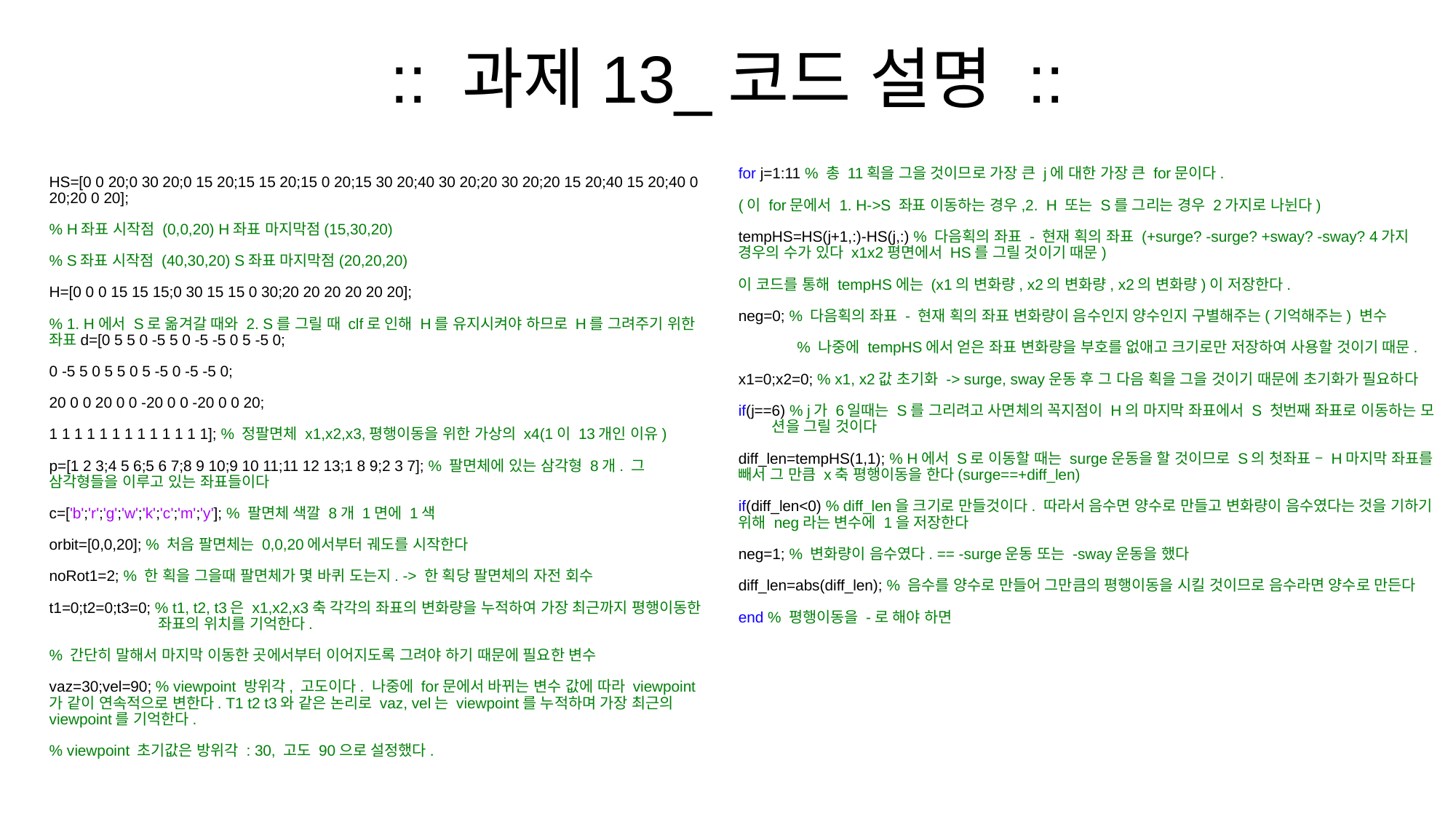

# :: 과제13_코드 설명 ::
for j=1:11 % 총 11획을 그을 것이므로 가장 큰 j에 대한 가장 큰 for문이다.
(이 for문에서 1. H->S 좌표 이동하는 경우,2.  H 또는 S를 그리는 경우 2가지로 나뉜다)
tempHS=HS(j+1,:)-HS(j,:) % 다음획의 좌표 - 현재 획의 좌표 (+surge? -surge? +sway? -sway? 4가지 경우의 수가 있다 x1x2평면에서 HS를 그릴 것이기 때문)
이 코드를 통해 tempHS에는 (x1의 변화량, x2의 변화량, x2의 변화량)이 저장한다.
neg=0; % 다음획의 좌표 - 현재 획의 좌표 변화량이 음수인지 양수인지 구별해주는(기억해주는) 변수
              % 나중에 tempHS에서 얻은 좌표 변화량을 부호를 없애고 크기로만 저장하여 사용할 것이기 때문.
x1=0;x2=0; % x1, x2값 초기화 -> surge, sway운동 후 그 다음 획을 그을 것이기 때문에 초기화가 필요하다
if(j==6) % j가 6일때는 S를 그리려고 사면체의 꼭지점이 H의 마지막 좌표에서 S 첫번째 좌표로 이동하는 모         션을 그릴 것이다
diff_len=tempHS(1,1); % H에서 S로 이동할 때는 surge운동을 할 것이므로 S의 첫좌표 – H마지막 좌표를 빼서 그 만큼 x축 평행이동을 한다(surge==+diff_len)
if(diff_len<0) % diff_len을 크기로 만들것이다. 따라서 음수면 양수로 만들고 변화량이 음수였다는 것을 기하기 위해 neg라는 변수에 1을 저장한다
neg=1; % 변화량이 음수였다. == -surge운동 또는 -sway운동을 했다
diff_len=abs(diff_len); % 음수를 양수로 만들어 그만큼의 평행이동을 시킬 것이므로 음수라면 양수로 만든다
end % 평행이동을 -로 해야 하면
HS=[0 0 20;0 30 20;0 15 20;15 15 20;15 0 20;15 30 20;40 30 20;20 30 20;20 15 20;40 15 20;40 0 20;20 0 20];
% H좌표 시작점 (0,0,20) H좌표 마지막점(15,30,20)
% S좌표 시작점 (40,30,20) S좌표 마지막점(20,20,20)
H=[0 0 0 15 15 15;0 30 15 15 0 30;20 20 20 20 20 20];
% 1. H에서 S로 옮겨갈 때와 2. S를 그릴 때 clf로 인해 H를 유지시켜야 하므로 H를 그려주기 위한 좌표d=[0 5 5 0 -5 5 0 -5 -5 0 5 -5 0;
0 -5 5 0 5 5 0 5 -5 0 -5 -5 0;
20 0 0 20 0 0 -20 0 0 -20 0 0 20;
1 1 1 1 1 1 1 1 1 1 1 1 1]; % 정팔면체 x1,x2,x3,평행이동을 위한 가상의 x4(1이 13개인 이유)
p=[1 2 3;4 5 6;5 6 7;8 9 10;9 10 11;11 12 13;1 8 9;2 3 7]; % 팔면체에 있는 삼각형 8개. 그 삼각형들을 이루고 있는 좌표들이다
c=['b';'r';'g';'w';'k';'c';'m';'y']; % 팔면체 색깔 8개 1면에 1색
orbit=[0,0,20]; % 처음 팔면체는 0,0,20에서부터 궤도를 시작한다
noRot1=2; % 한 획을 그을때 팔면체가 몇 바퀴 도는지. -> 한 획당 팔면체의 자전 회수
t1=0;t2=0;t3=0; % t1, t2, t3은 x1,x2,x3축 각각의 좌표의 변화량을 누적하여 가장 최근까지 평행이동한 	좌표의 위치를 기억한다.
% 간단히 말해서 마지막 이동한 곳에서부터 이어지도록 그려야 하기 때문에 필요한 변수
vaz=30;vel=90; % viewpoint 방위각, 고도이다. 나중에 for문에서 바뀌는 변수 값에 따라 viewpoint가 같이 연속적으로 변한다. T1 t2 t3와 같은 논리로 vaz, vel는 viewpoint를 누적하며 가장 최근의 viewpoint를 기억한다.
% viewpoint 초기값은 방위각 : 30, 고도 90으로 설정했다.